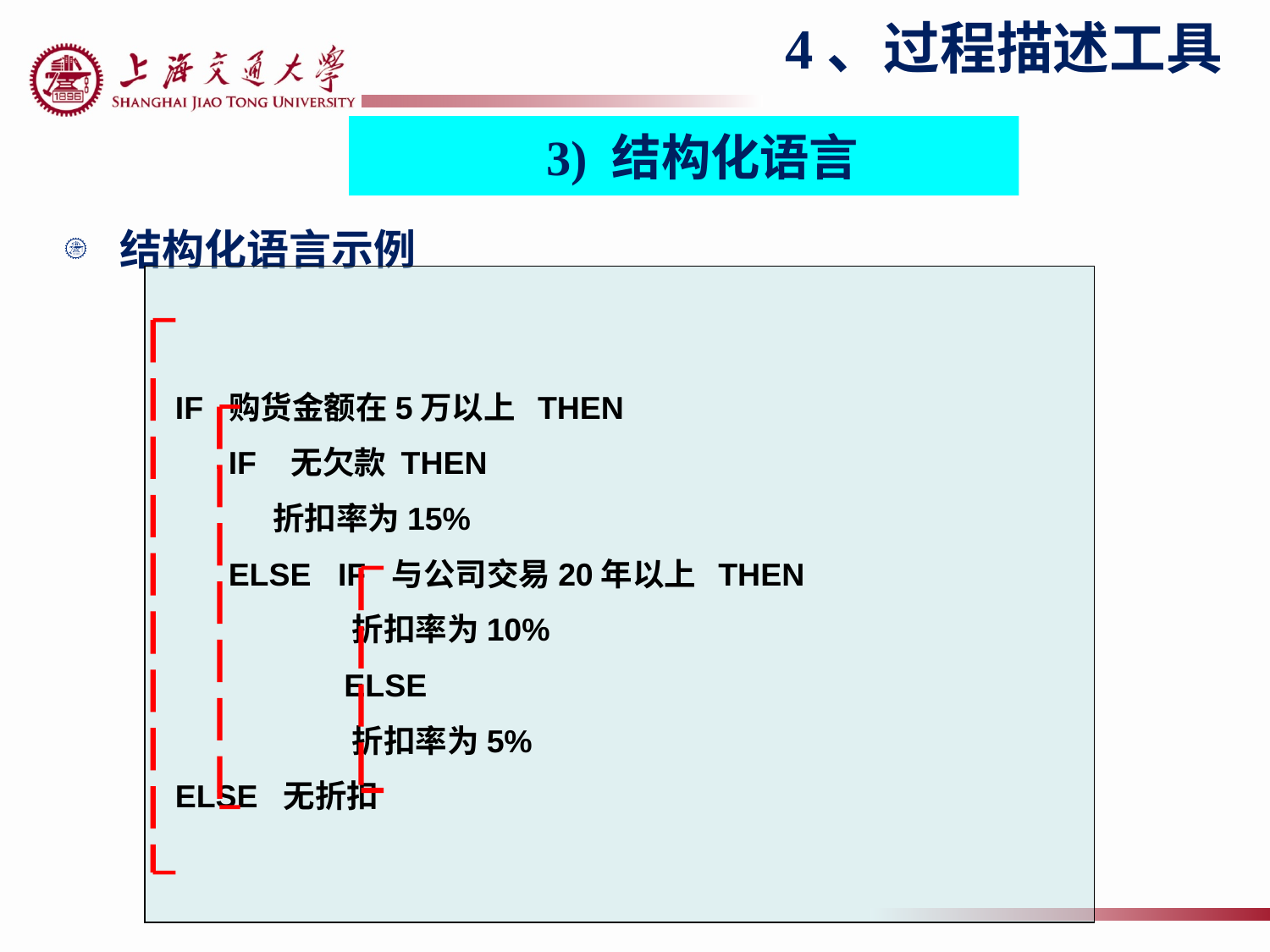

4、过程描述工具
3) 结构化语言
结构化语言示例
  IF  购货金额在5万以上  THEN
        IF   无欠款 THEN
               折扣率为15%
        ELSE   IF  与公司交易20年以上  THEN
                          折扣率为10%
                     ELSE
                          折扣率为5%
  ELSE  无折扣